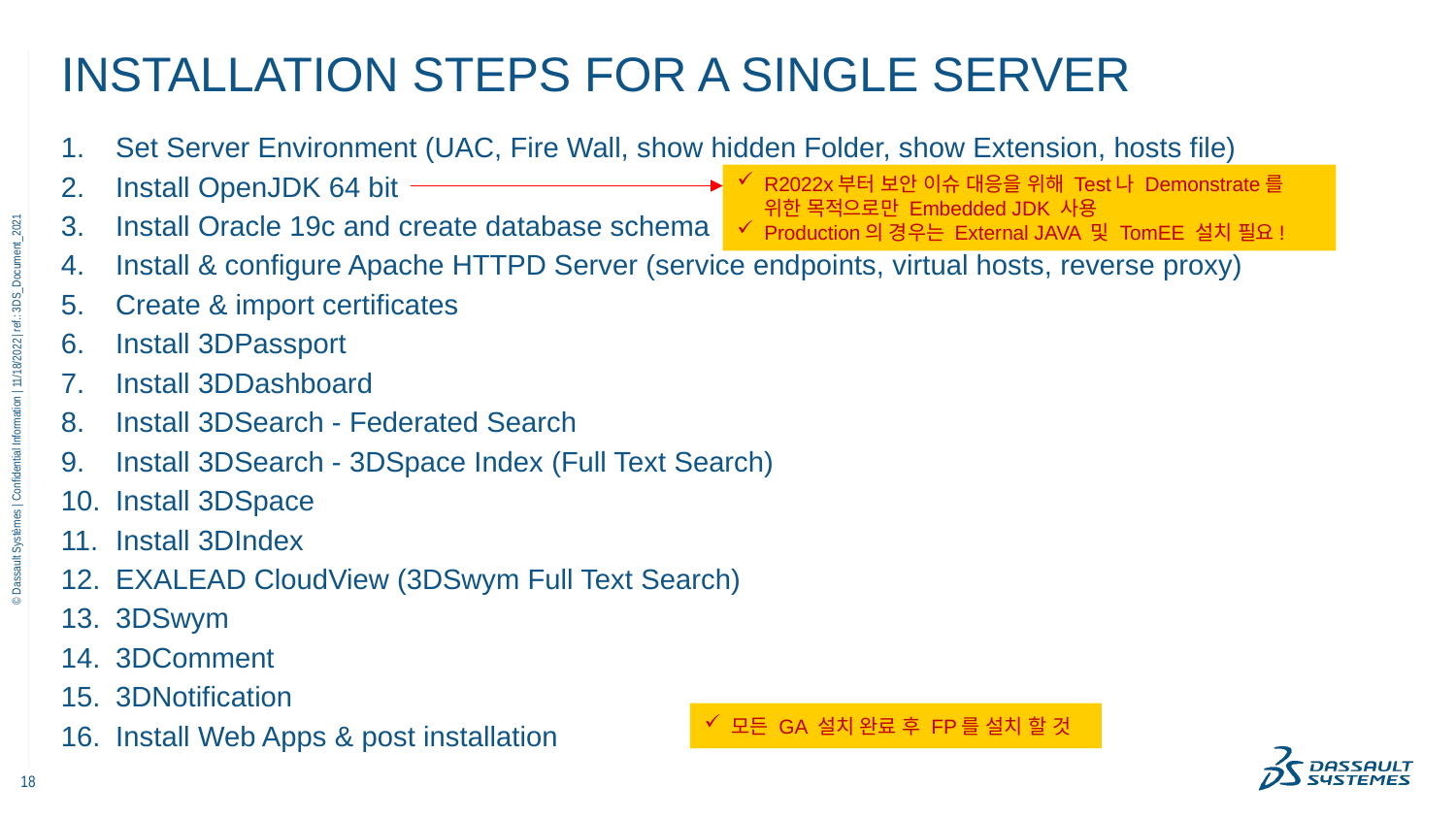

# Installation Steps for a Single Server
Set Server Environment (UAC, Fire Wall, show hidden Folder, show Extension, hosts file)
Install OpenJDK 64 bit
Install Oracle 19c and create database schema
Install & configure Apache HTTPD Server (service endpoints, virtual hosts, reverse proxy)
Create & import certificates
Install 3DPassport
Install 3DDashboard
Install 3DSearch - Federated Search
Install 3DSearch - 3DSpace Index (Full Text Search)
Install 3DSpace
Install 3DIndex
EXALEAD CloudView (3DSwym Full Text Search)
3DSwym
3DComment
3DNotification
Install Web Apps & post installation
R2022x부터 보안 이슈 대응을 위해 Test나 Demonstrate를 위한 목적으로만 Embedded JDK 사용
Production의 경우는 External JAVA 및 TomEE 설치 필요!
11/18/2022
모든 GA 설치 완료 후 FP를 설치 할 것